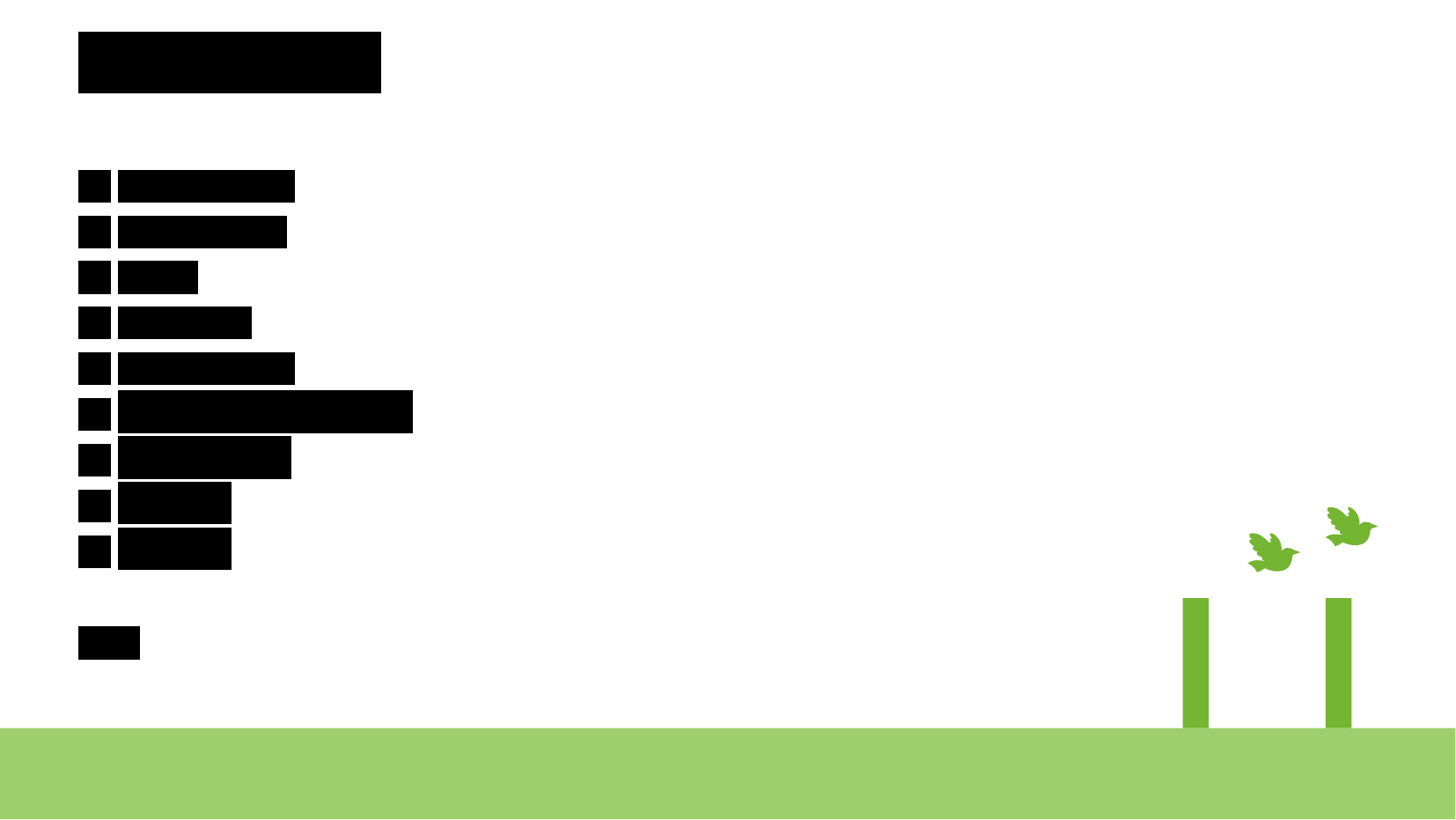

CONTENTS
1. 주제 선정 이유
2. 프로젝트 목표
3. 순서도
4. 소프트웨어
5. 모델 채택 이유
6. 데이터 선정 및 학습 과정
7. 모델 결과 비교
8. 시연 영상
9. 개선 사항

Q&A